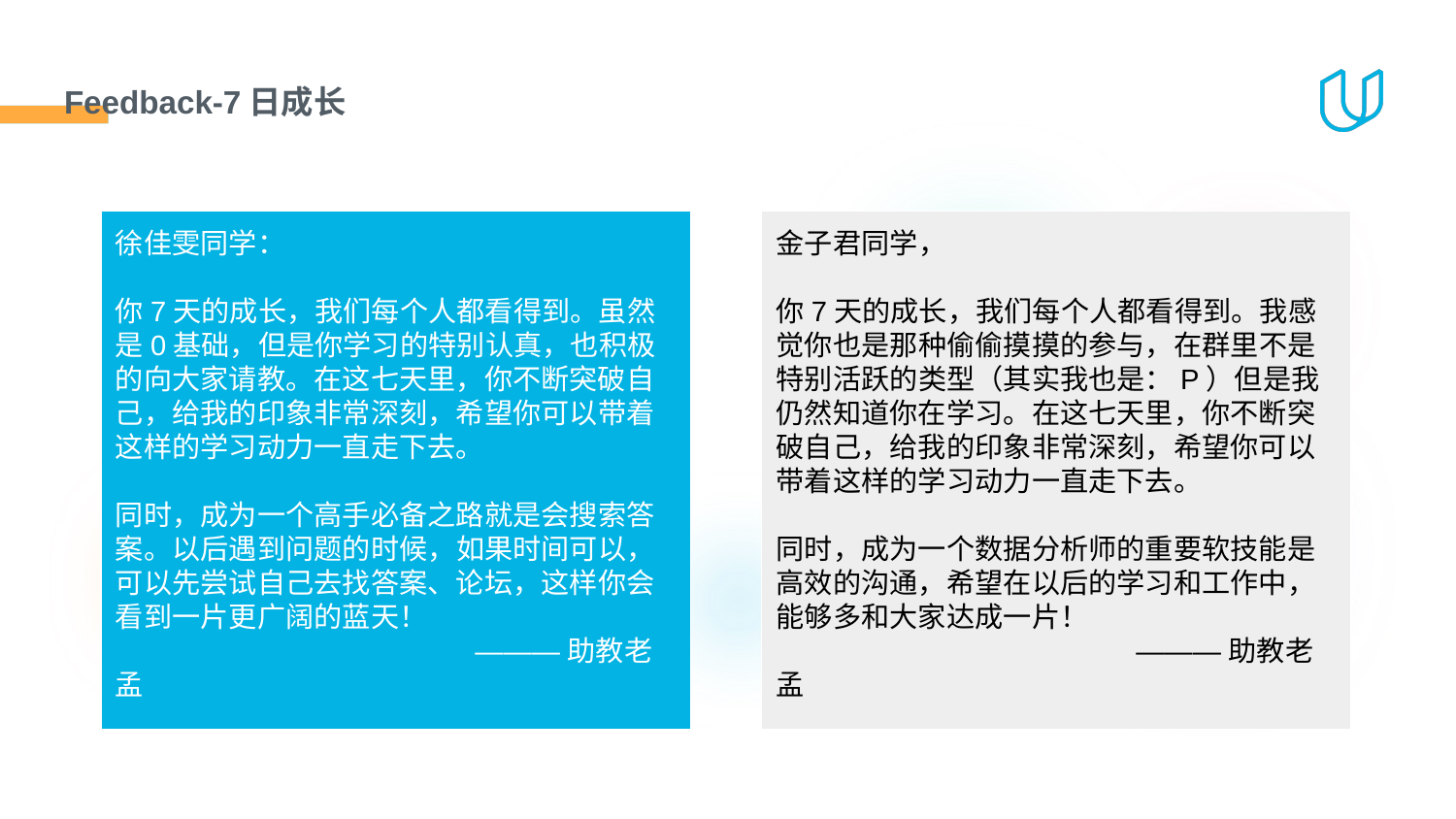

# Feedback-7日成长

徐佳雯同学：

你7天的成长，我们每个人都看得到。虽然是0基础，但是你学习的特别认真，也积极的向大家请教。在这七天里，你不断突破自己，给我的印象非常深刻，希望你可以带着这样的学习动力一直走下去。

同时，成为一个高手必备之路就是会搜索答案。以后遇到问题的时候，如果时间可以，可以先尝试自己去找答案、论坛，这样你会看到一片更广阔的蓝天！
                                             ———助教老孟
金子君同学，

你7天的成长，我们每个人都看得到。我感觉你也是那种偷偷摸摸的参与，在群里不是特别活跃的类型（其实我也是：P）但是我仍然知道你在学习。在这七天里，你不断突破自己，给我的印象非常深刻，希望你可以带着这样的学习动力一直走下去。

同时，成为一个数据分析师的重要软技能是高效的沟通，希望在以后的学习和工作中，能够多和大家达成一片！
                                             ———助教老孟